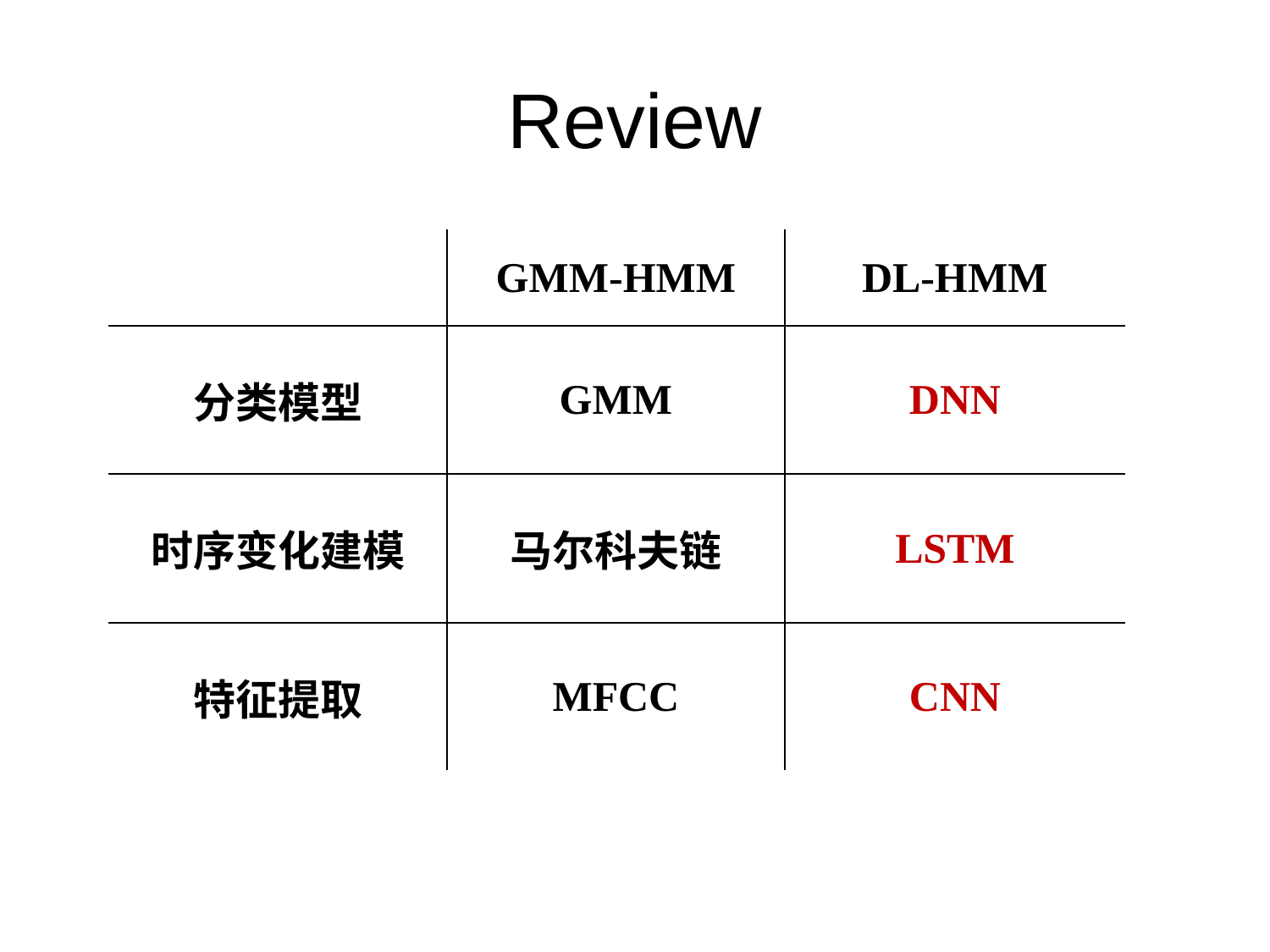

# Review
|  | GMM-HMM | DL-HMM |
| --- | --- | --- |
| 分类模型 | GMM | DNN |
| 时序变化建模 | 马尔科夫链 | LSTM |
| 特征提取 | MFCC | CNN |